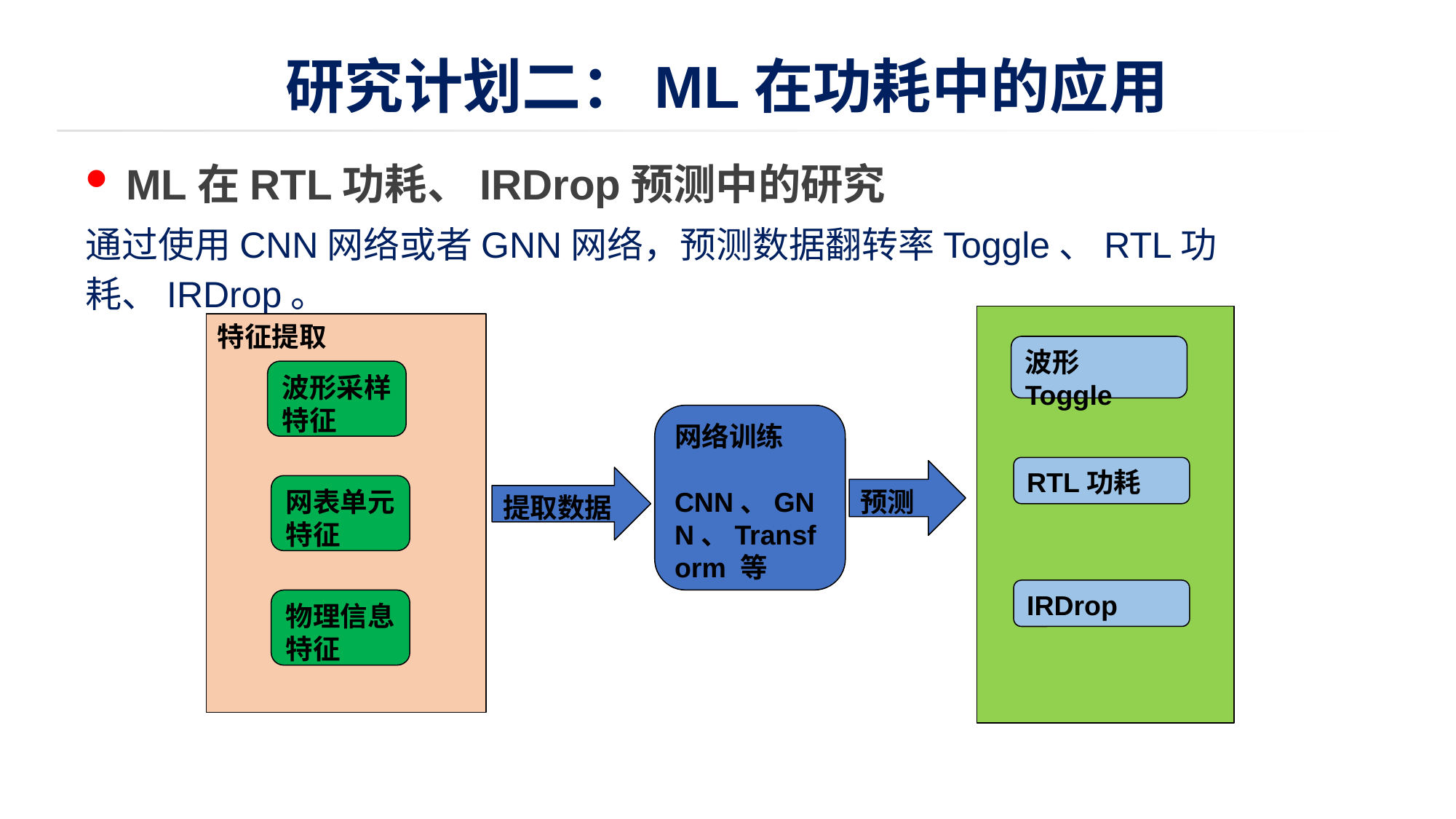

# 研究计划二：ML在功耗中的应用
ML在RTL功耗、IRDrop预测中的研究
通过使用CNN网络或者GNN网络，预测数据翻转率Toggle、RTL功耗、IRDrop。

特征提取
波形Toggle
波形采样特征
网络训练

CNN、GNN、Transform 等
RTL功耗
预测
提取数据
网表单元特征
IRDrop
物理信息特征